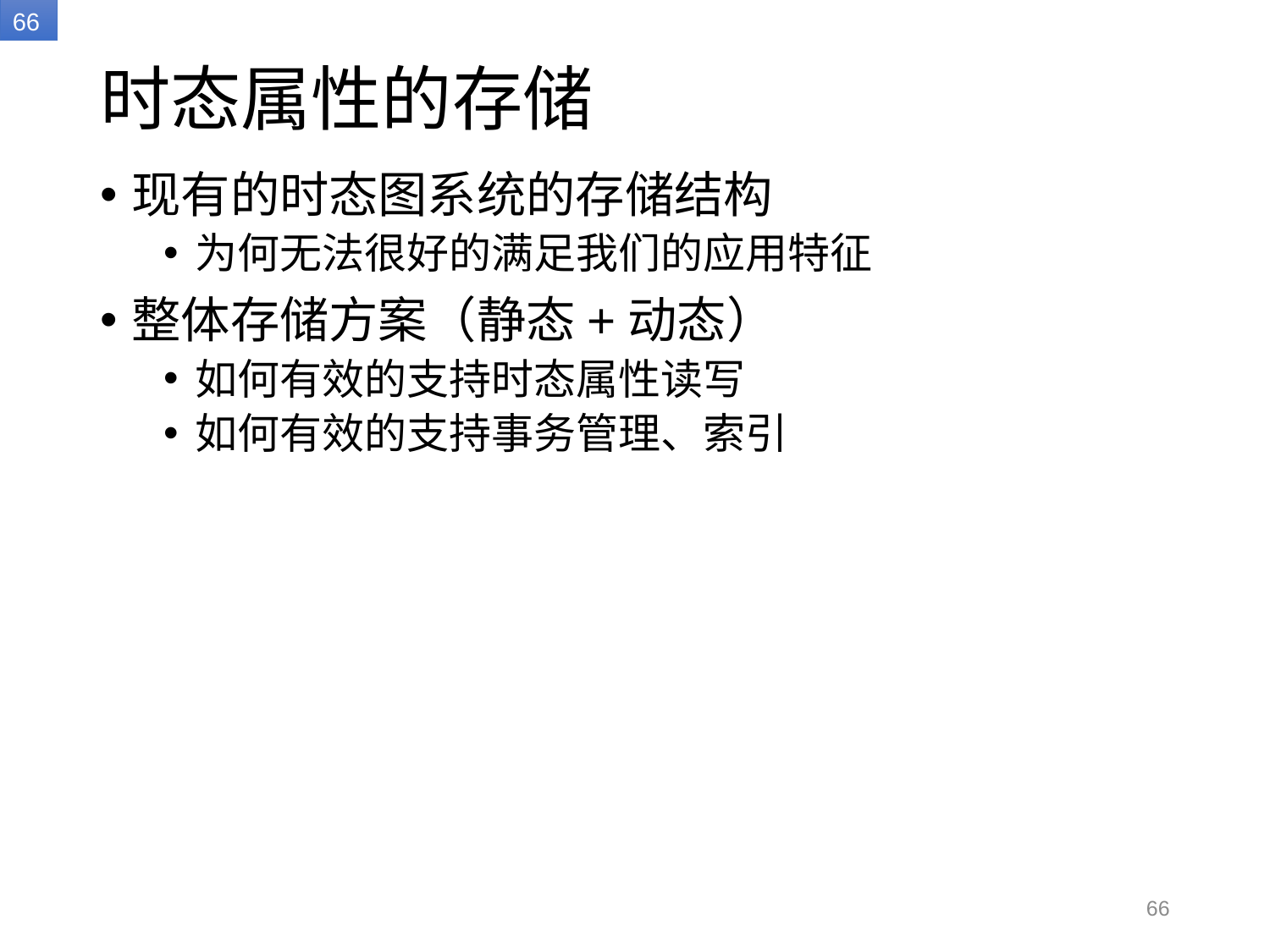

# 时态属性的存储
现有的时态图系统的存储结构
为何无法很好的满足我们的应用特征
整体存储方案（静态+动态）
如何有效的支持时态属性读写
如何有效的支持事务管理、索引

66